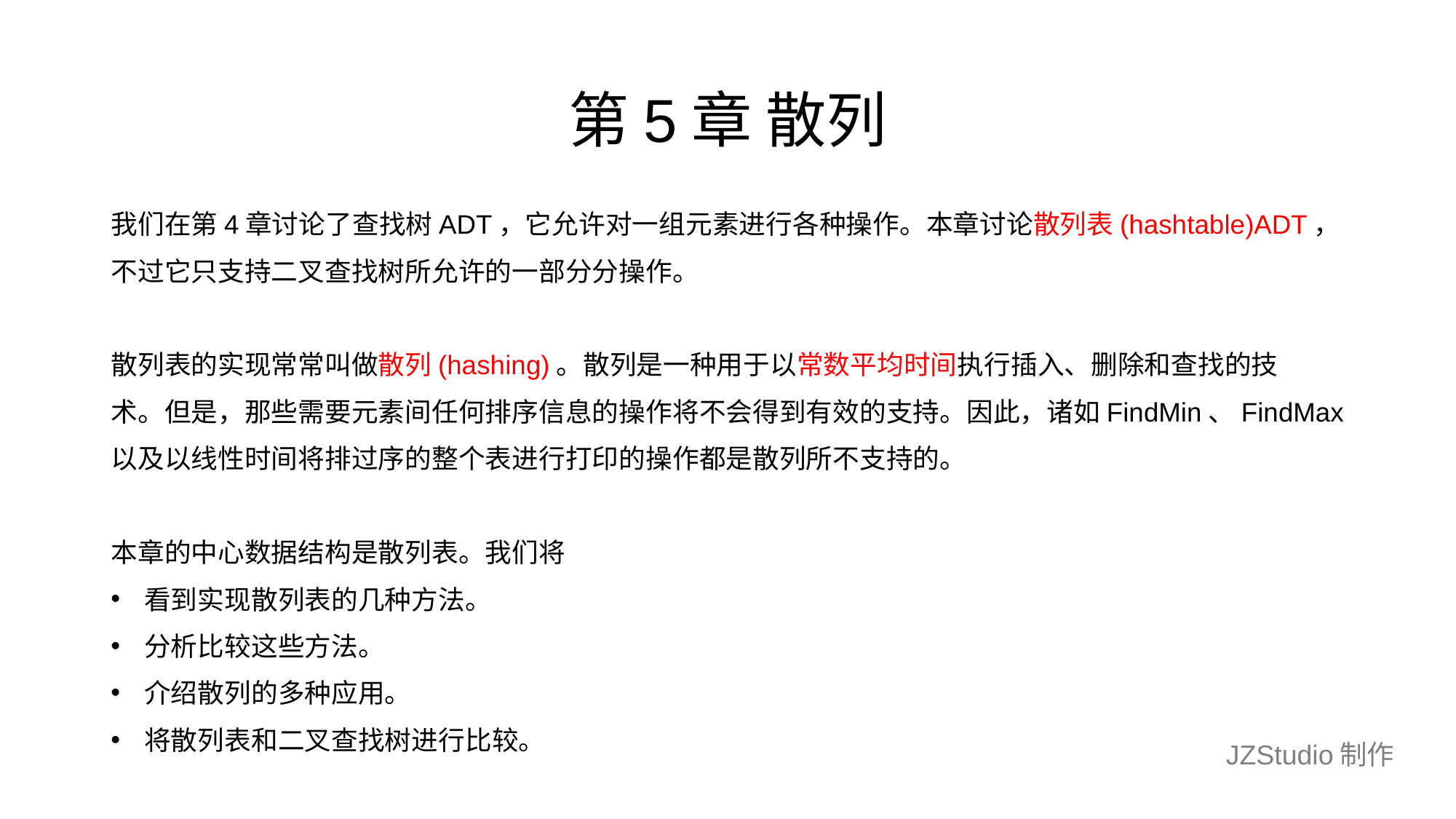

# 第5章 散列
我们在第4章讨论了查找树ADT，它允许对一组元素进行各种操作。本章讨论散列表(hashtable)ADT，
不过它只支持二叉查找树所允许的一部分分操作。

散列表的实现常常叫做散列(hashing)。散列是一种用于以常数平均时间执行插入、删除和查找的技
术。但是，那些需要元素间任何排序信息的操作将不会得到有效的支持。因此，诸如FindMin、FindMax
以及以线性时间将排过序的整个表进行打印的操作都是散列所不支持的。

本章的中心数据结构是散列表。我们将
看到实现散列表的几种方法。
分析比较这些方法。
介绍散列的多种应用。
将散列表和二叉查找树进行比较。